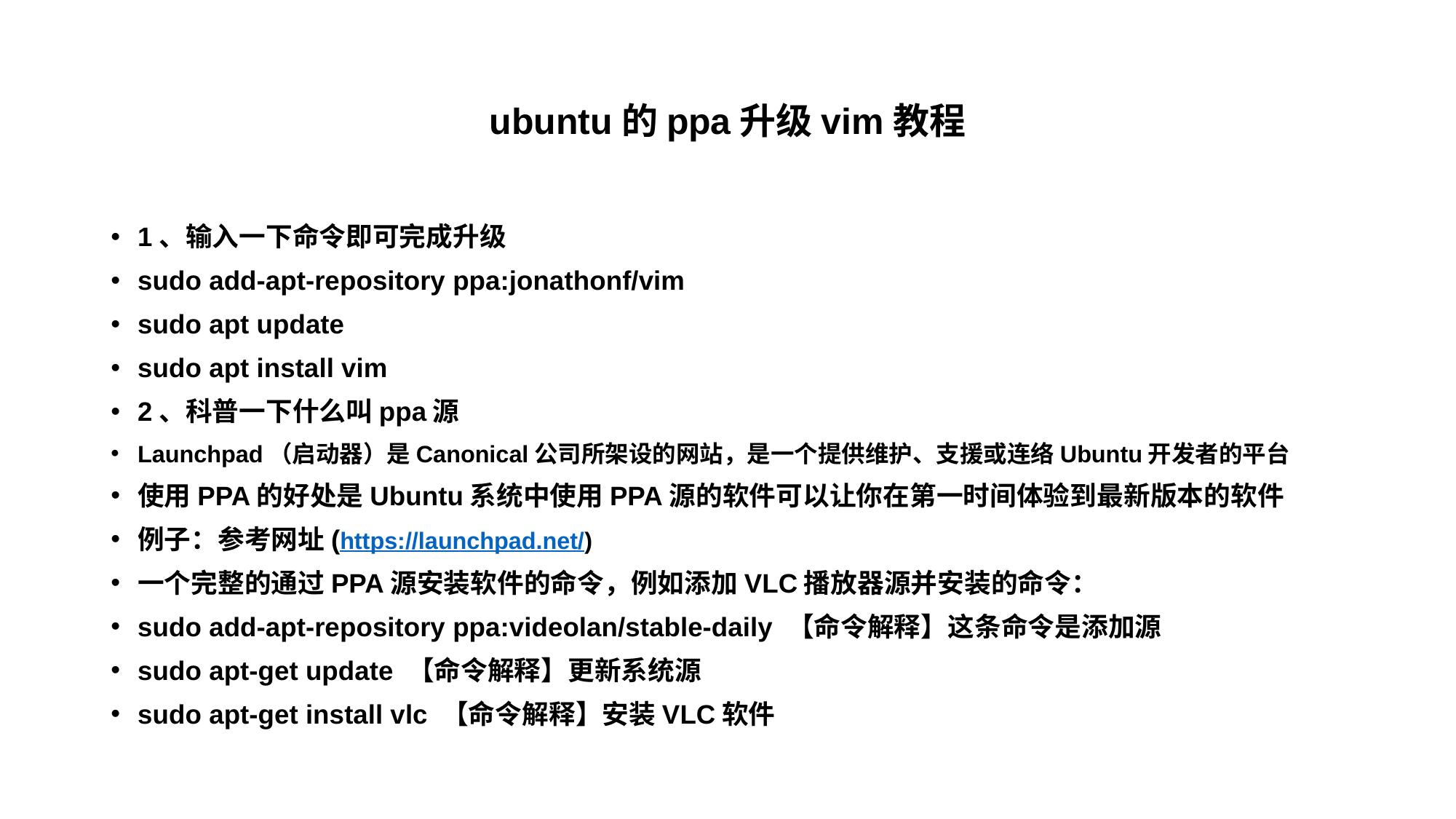

# ubuntu的ppa升级vim教程
1、输入一下命令即可完成升级
sudo add-apt-repository ppa:jonathonf/vim
sudo apt update
sudo apt install vim
2、科普一下什么叫ppa源
Launchpad（启动器）是Canonical公司所架设的网站，是一个提供维护、支援或连络Ubuntu开发者的平台
使用PPA的好处是Ubuntu系统中使用PPA源的软件可以让你在第一时间体验到最新版本的软件
例子：参考网址(https://launchpad.net/)
一个完整的通过PPA源安装软件的命令，例如添加VLC播放器源并安装的命令：
sudo add-apt-repository ppa:videolan/stable-daily 【命令解释】这条命令是添加源
sudo apt-get update 【命令解释】更新系统源
sudo apt-get install vlc 【命令解释】安装VLC软件